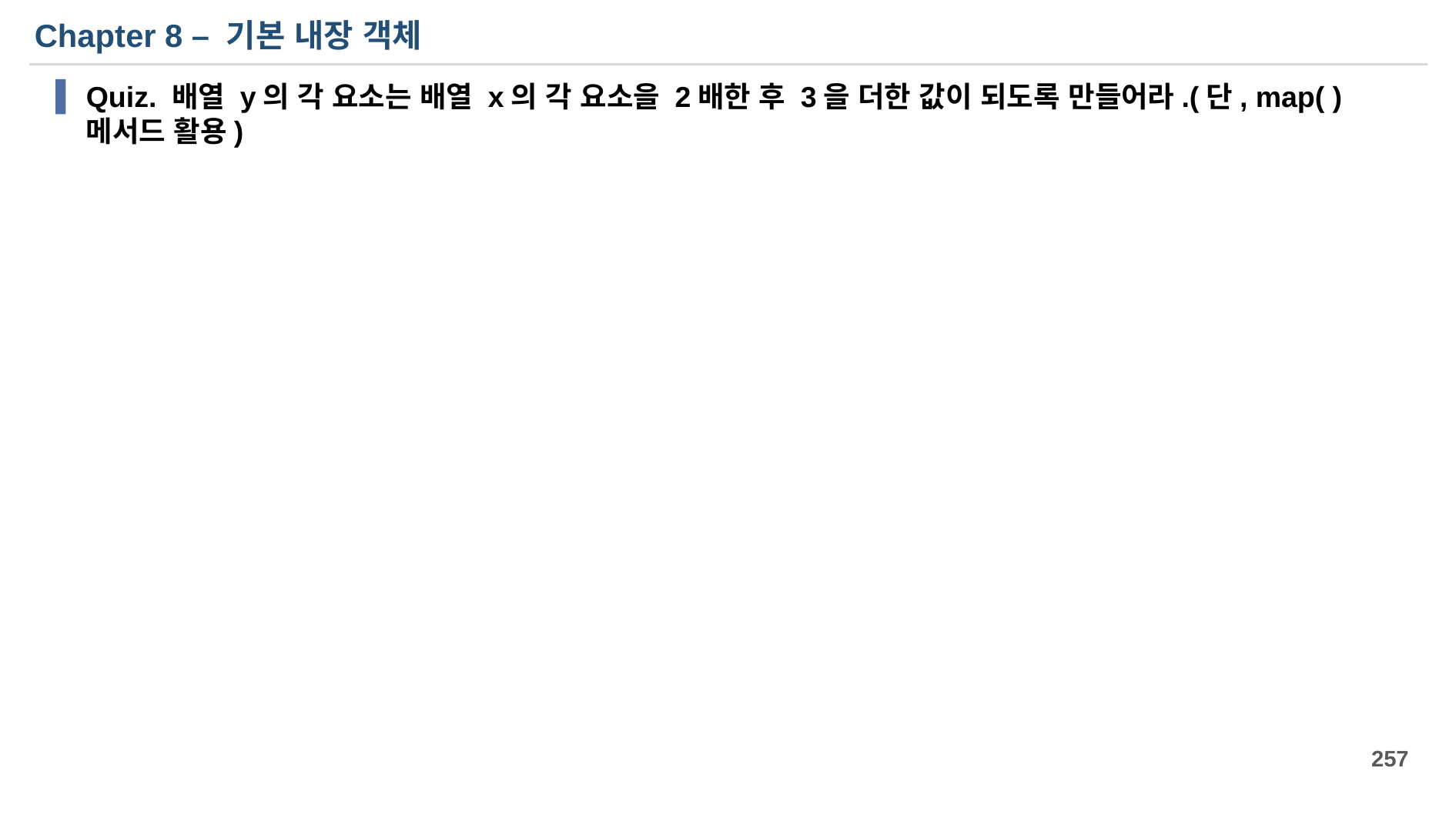

# Chapter 8 – 기본 내장 객체
Quiz. 배열 y의 각 요소는 배열 x의 각 요소을 2배한 후 3을 더한 값이 되도록 만들어라.(단, map( ) 메서드 활용)

257